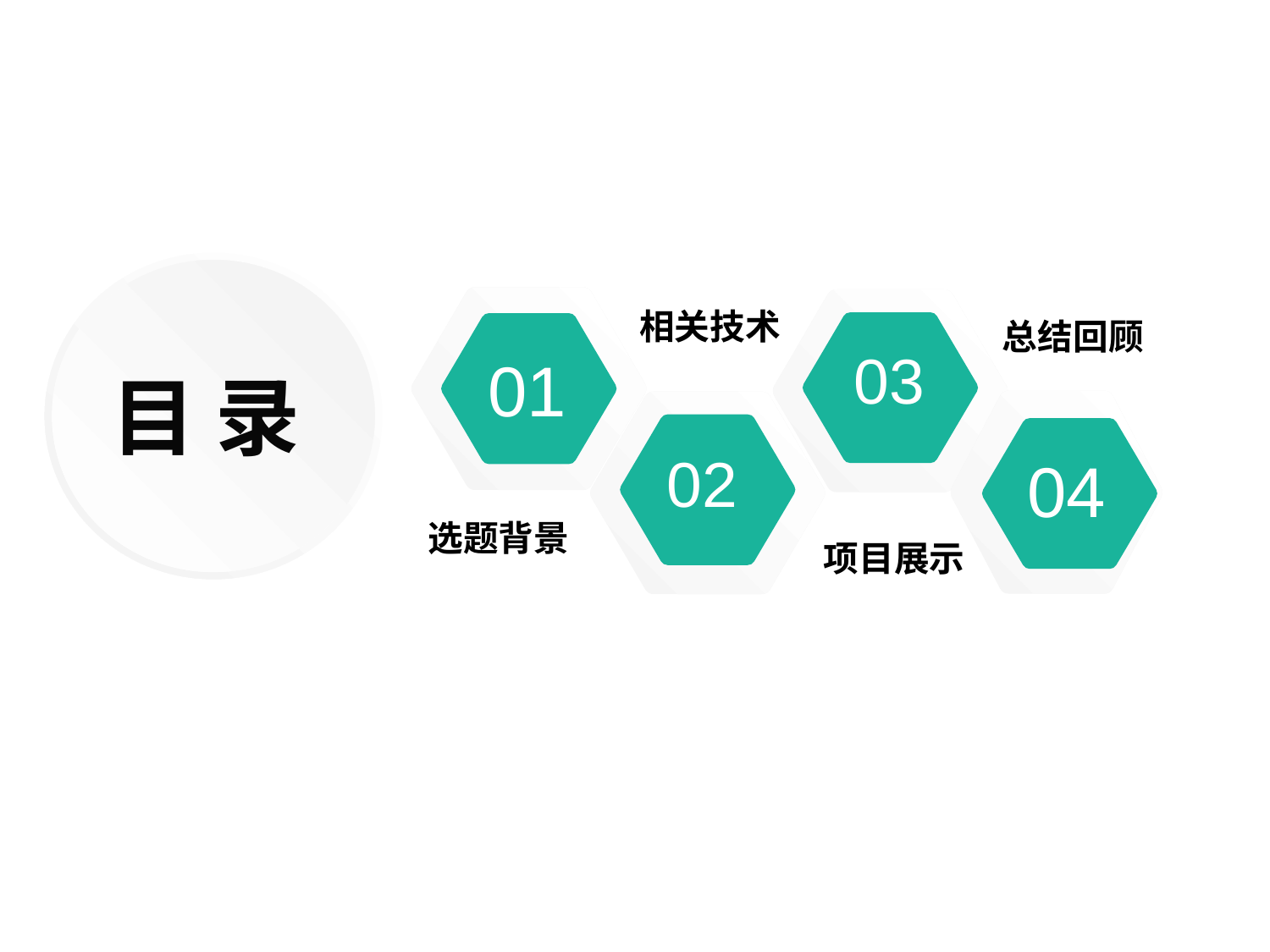

01

03
相关技术
总结回顾
目 录

04

02
选题背景
项目展示